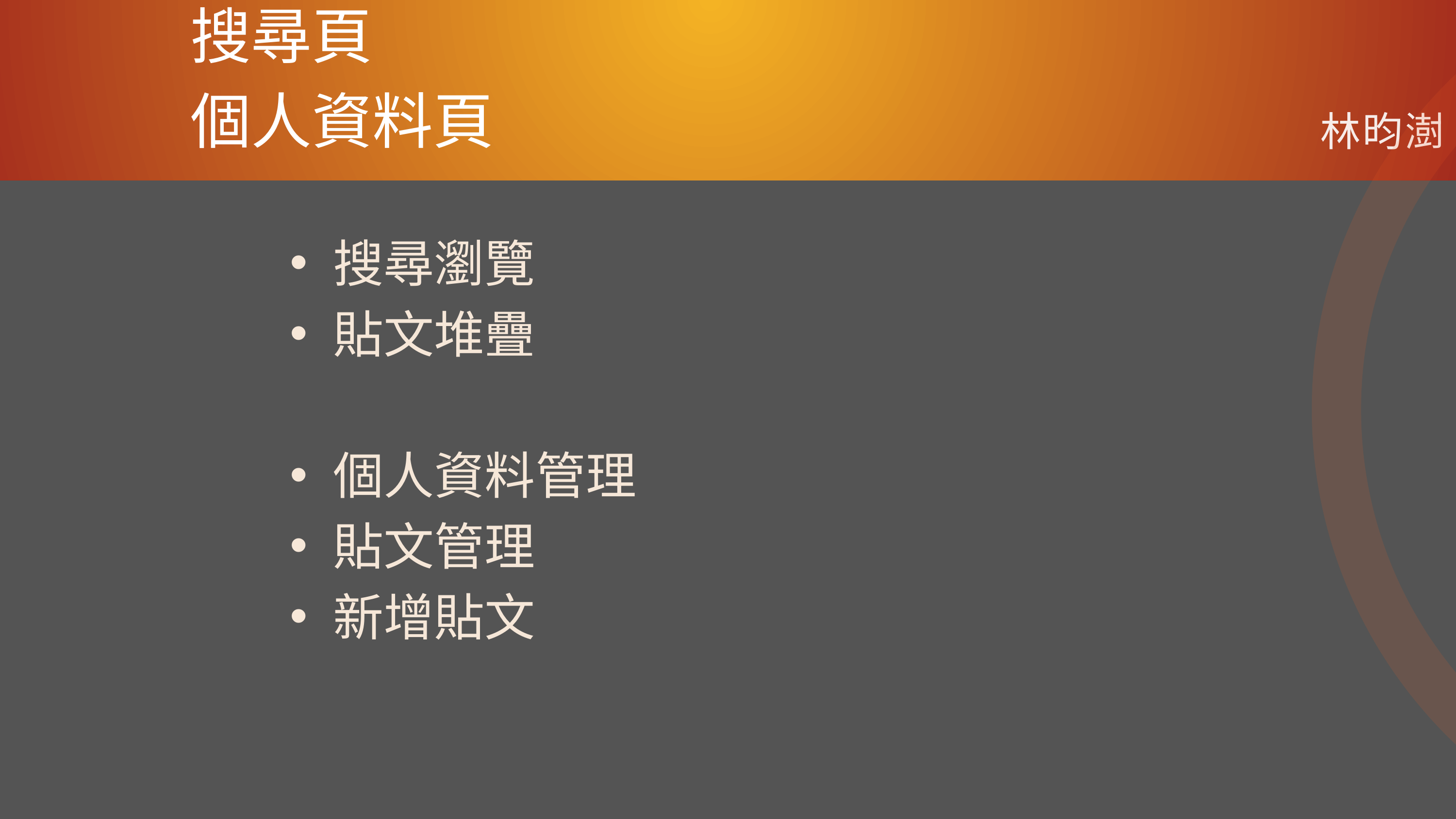

搜尋頁
個人資料頁
林昀澍
搜尋瀏覽
貼文堆疊

個人資料管理
貼文管理
新增貼文